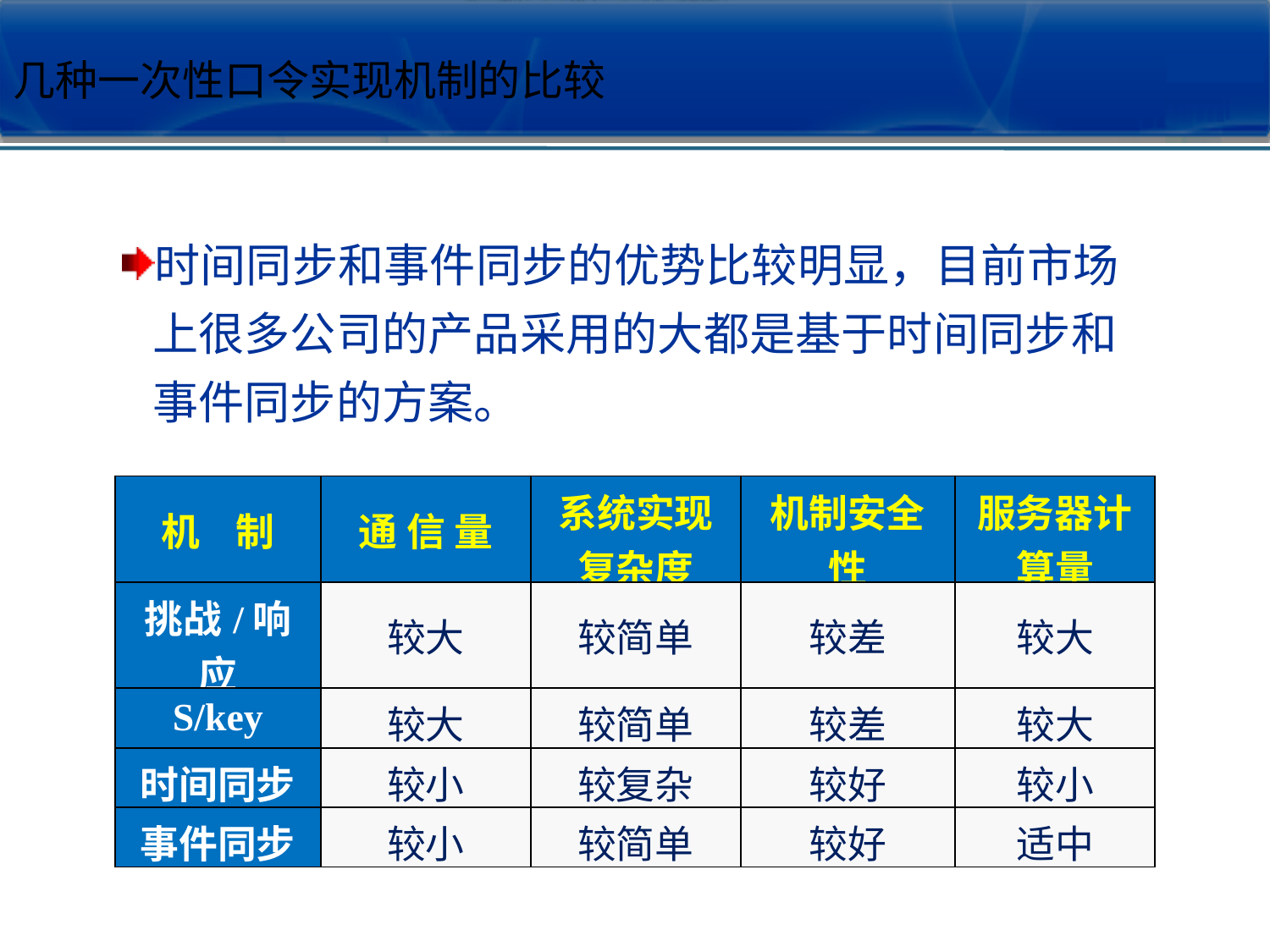

几种一次性口令实现机制的比较
时间同步和事件同步的优势比较明显，目前市场上很多公司的产品采用的大都是基于时间同步和事件同步的方案。
| 机 制 | 通 信 量 | 系统实现复杂度 | 机制安全性 | 服务器计算量 |
| --- | --- | --- | --- | --- |
| 挑战/响应 | 较大 | 较简单 | 较差 | 较大 |
| S/key | 较大 | 较简单 | 较差 | 较大 |
| 时间同步 | 较小 | 较复杂 | 较好 | 较小 |
| 事件同步 | 较小 | 较简单 | 较好 | 适中 |